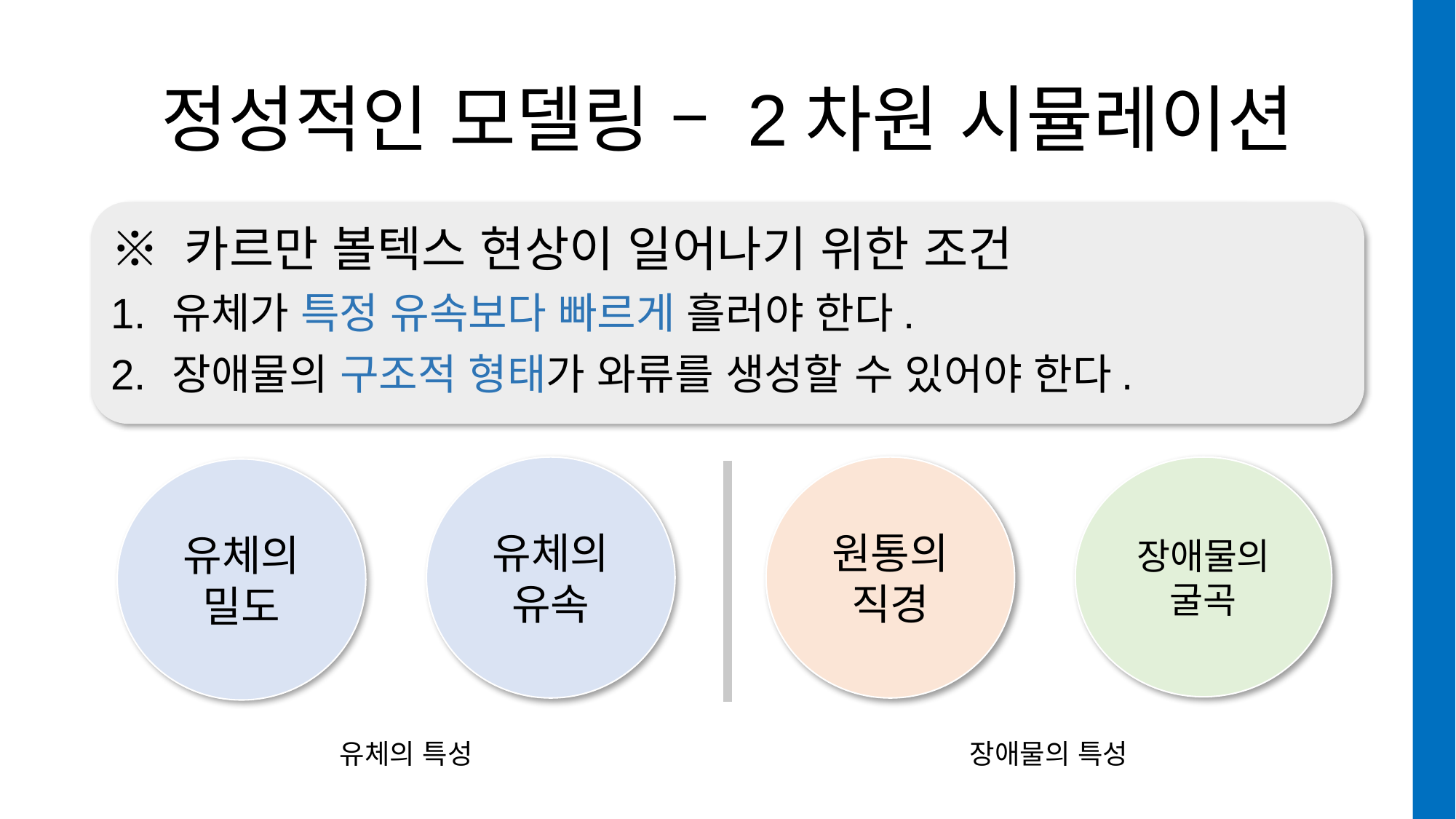

# 정성적인 모델링 – 2차원 시뮬레이션

※ 카르만 볼텍스 현상이 일어나기 위한 조건
유체가 특정 유속보다 빠르게 흘러야 한다.
장애물의 구조적 형태가 와류를 생성할 수 있어야 한다.
유체의 유속
원통의 직경
장애물의
굴곡
유체의 밀도
유체의 특성
장애물의 특성